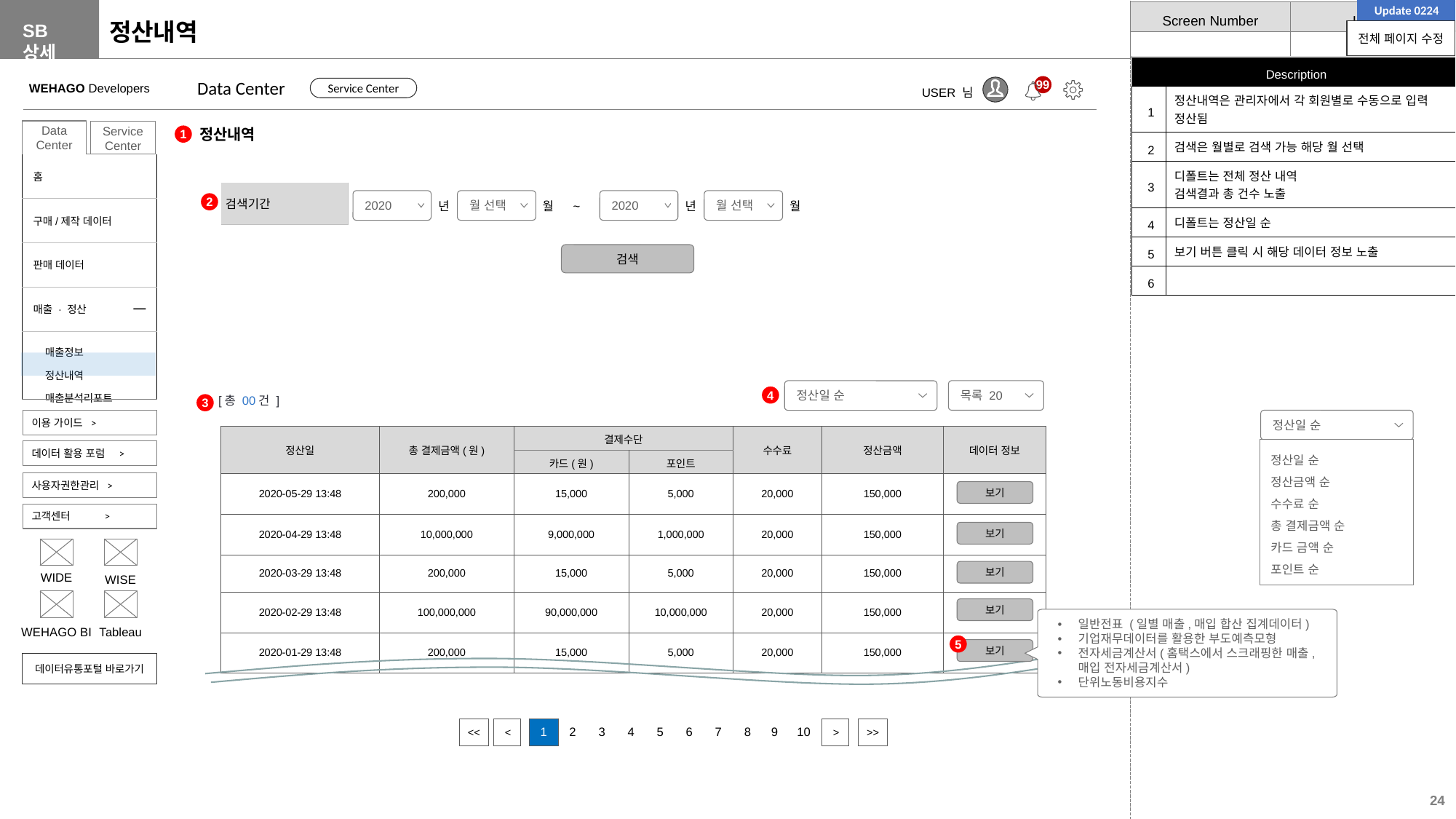

Update 0224
# 정산내역
전체 페이지 수정
| Description |  |
| --- | --- |
| 1 | 정산내역은 관리자에서 각 회원별로 수동으로 입력 정산됨 |
| 2 | 검색은 월별로 검색 가능 해당 월 선택 |
| 3 | 디폴트는 전체 정산 내역 검색결과 총 건수 노출 |
| 4 | 디폴트는 정산일 순 |
| 5 | 보기 버튼 클릭 시 해당 데이터 정보 노출 |
| 6 |  |
Data Center
WEHAGO Developers
99

Service Center
USER 님

정산내역
Data Center
Service Center
1
| 홈 |
| --- |
| 구매/제작 데이터 |
| 판매 데이터 |
| 매출 · 정산 |
| 매출정보 정산내역 매출분석리포트 |
| 검색기간 |  |
| --- | --- |
2020

월 선택

2020

월 선택

2
년
월
~
년
월
검색

목록 20

정산일 순

4
[총 00건 ]
3
이용 가이드  >
정산일 순

| 정산일 | 총 결제금액(원) | 결제수단 |  | 수수료 | 정산금액 | 데이터 정보 |
| --- | --- | --- | --- | --- | --- | --- |
|  |  | 카드(원) | 포인트 |  |  |  |
| 2020-05-29 13:48 | 200,000 | 15,000 | 5,000 | 20,000 | 150,000 |  |
| 2020-04-29 13:48 | 10,000,000 | 9,000,000 | 1,000,000 | 20,000 | 150,000 |  |
| 2020-03-29 13:48 | 200,000 | 15,000 | 5,000 | 20,000 | 150,000 |  |
| 2020-02-29 13:48 | 100,000,000 | 90,000,000 | 10,000,000 | 20,000 | 150,000 |  |
| 2020-01-29 13:48 | 200,000 | 15,000 | 5,000 | 20,000 | 150,000 |  |
정산일 순
정산금액 순
수수료 순
총 결제금액 순
카드 금액 순
포인트 순
데이터 활용 포럼    >
사용자권한관리  >
보기
고객센터           >
보기

보기
WIDE
WISE

보기
일반전표 (일별 매출,매입 합산 집계데이터)
기업재무데이터를 활용한 부도예측모형
전자세금계산서(홈택스에서 스크래핑한 매출, 매입 전자세금계산서)
단위노동비용지수
WEHAGO BI
Tableau
5
보기
데이터유통포털 바로가기

| 1 | 2 | 3 | 4 | 5 | 6 | 7 | 8 | 9 | 10 |
| --- | --- | --- | --- | --- | --- | --- | --- | --- | --- |
| << |
| --- |
| < |
| --- |
| > |
| --- |
| >> |
| --- |